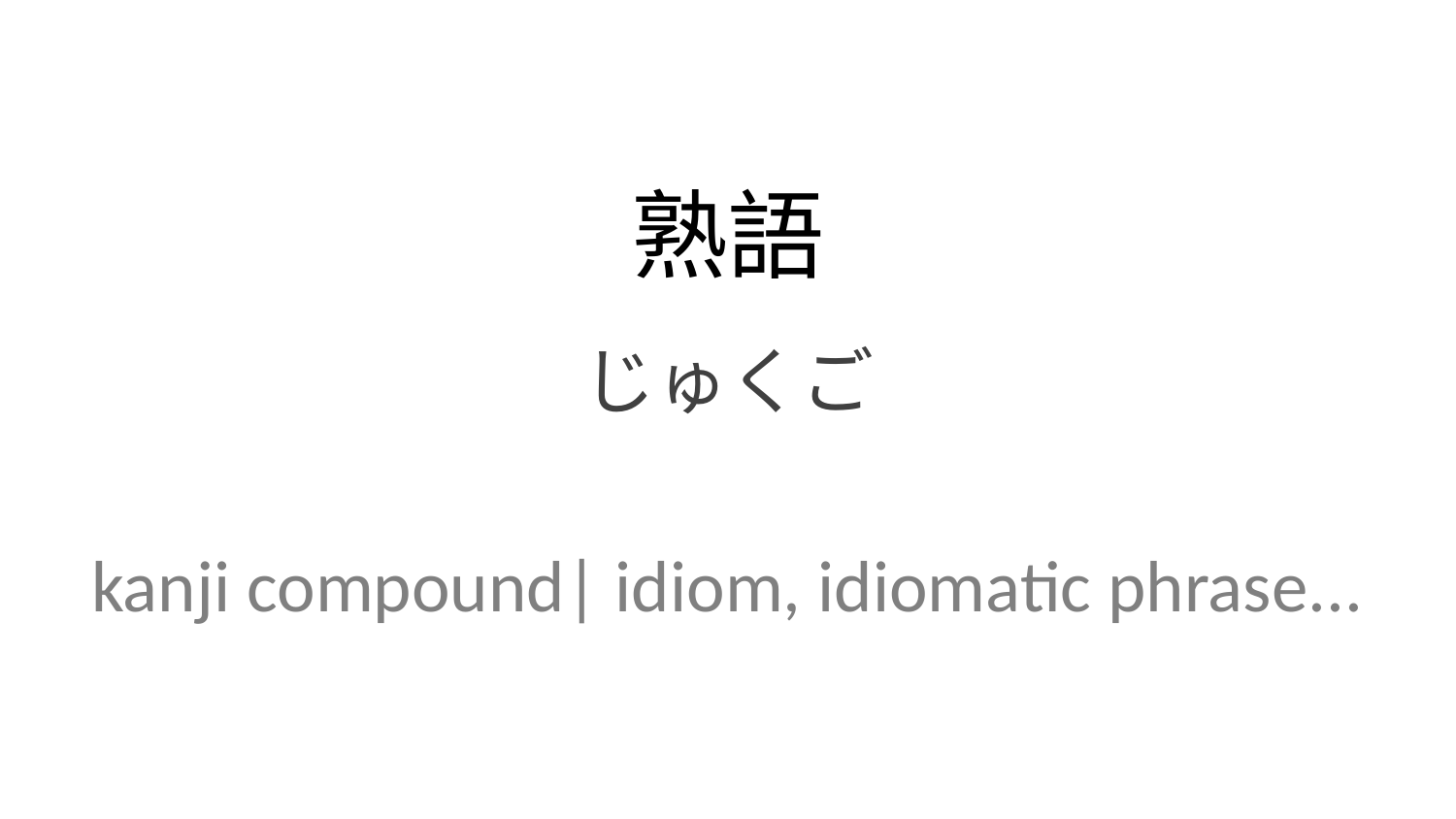

熟語

じゅくご
kanji compound| idiom, idiomatic phrase...